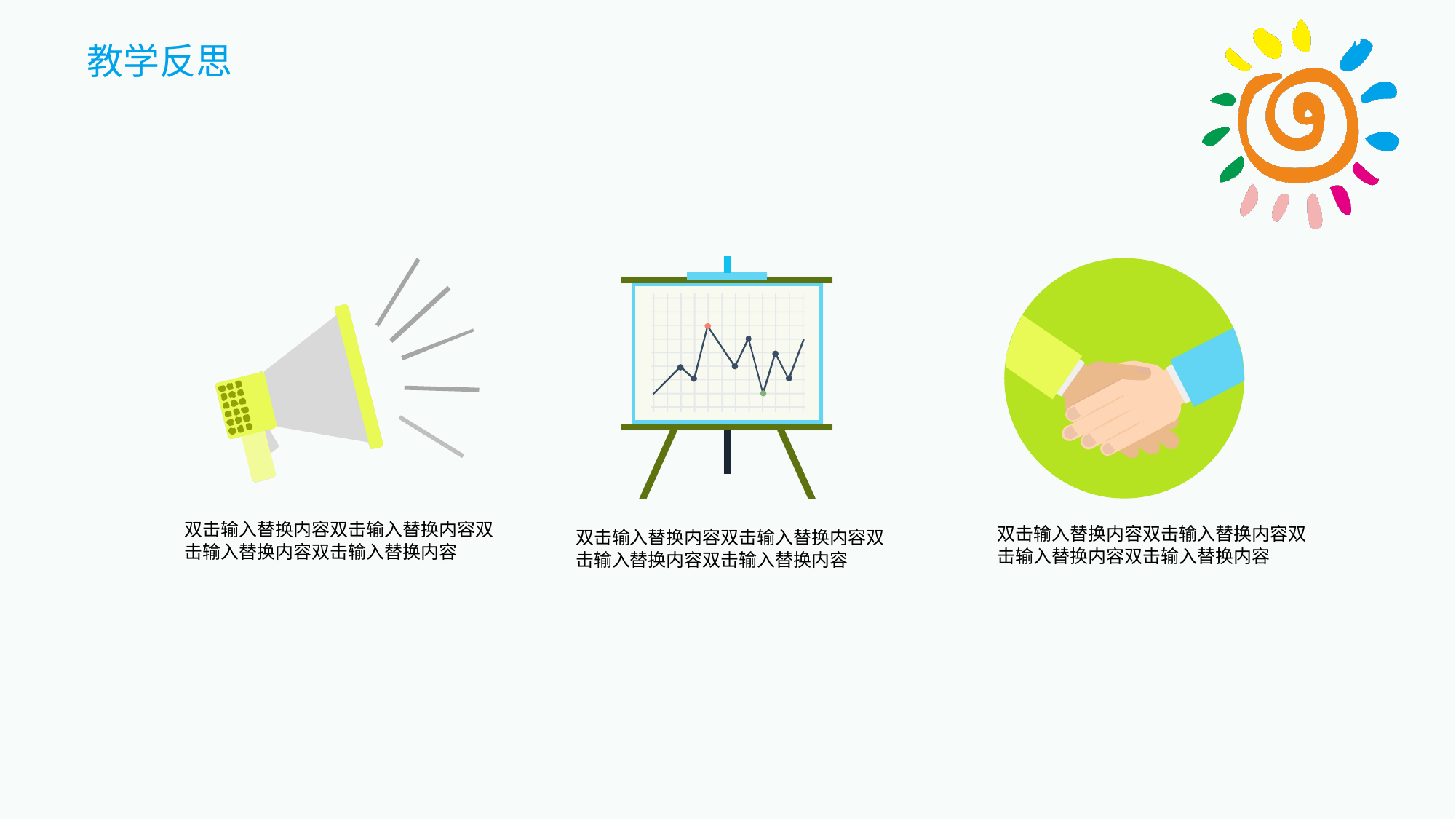

双击输入替换内容双击输入替换内容双击输入替换内容双击输入替换内容
双击输入替换内容双击输入替换内容双击输入替换内容双击输入替换内容
双击输入替换内容双击输入替换内容双击输入替换内容双击输入替换内容